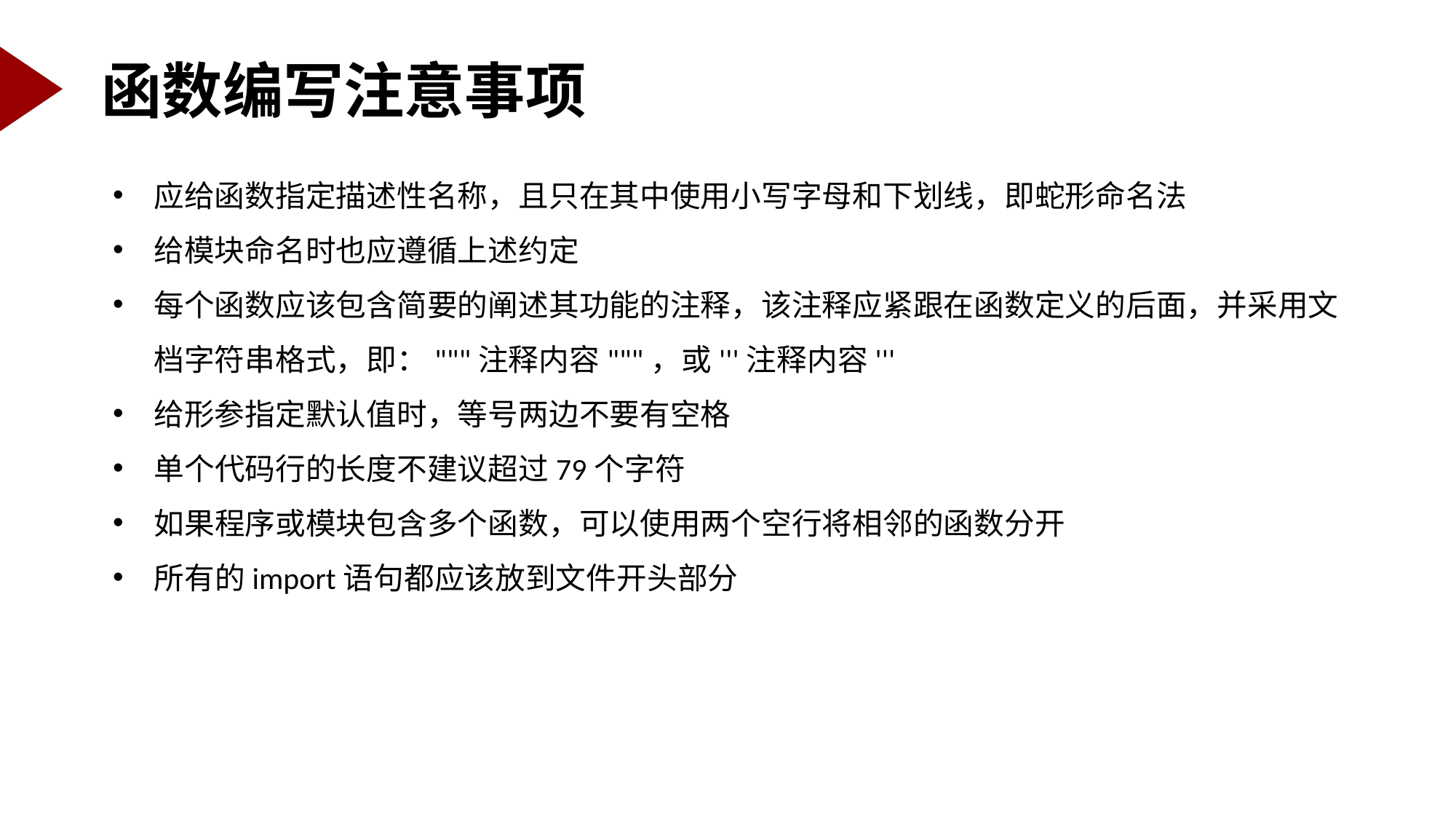

函数编写注意事项

应给函数指定描述性名称，且只在其中使用小写字母和下划线，即蛇形命名法
给模块命名时也应遵循上述约定
每个函数应该包含简要的阐述其功能的注释，该注释应紧跟在函数定义的后面，并采用文档字符串格式，即："""注释内容"""，或'''注释内容'''
给形参指定默认值时，等号两边不要有空格
单个代码行的长度不建议超过79个字符
如果程序或模块包含多个函数，可以使用两个空行将相邻的函数分开
所有的import语句都应该放到文件开头部分